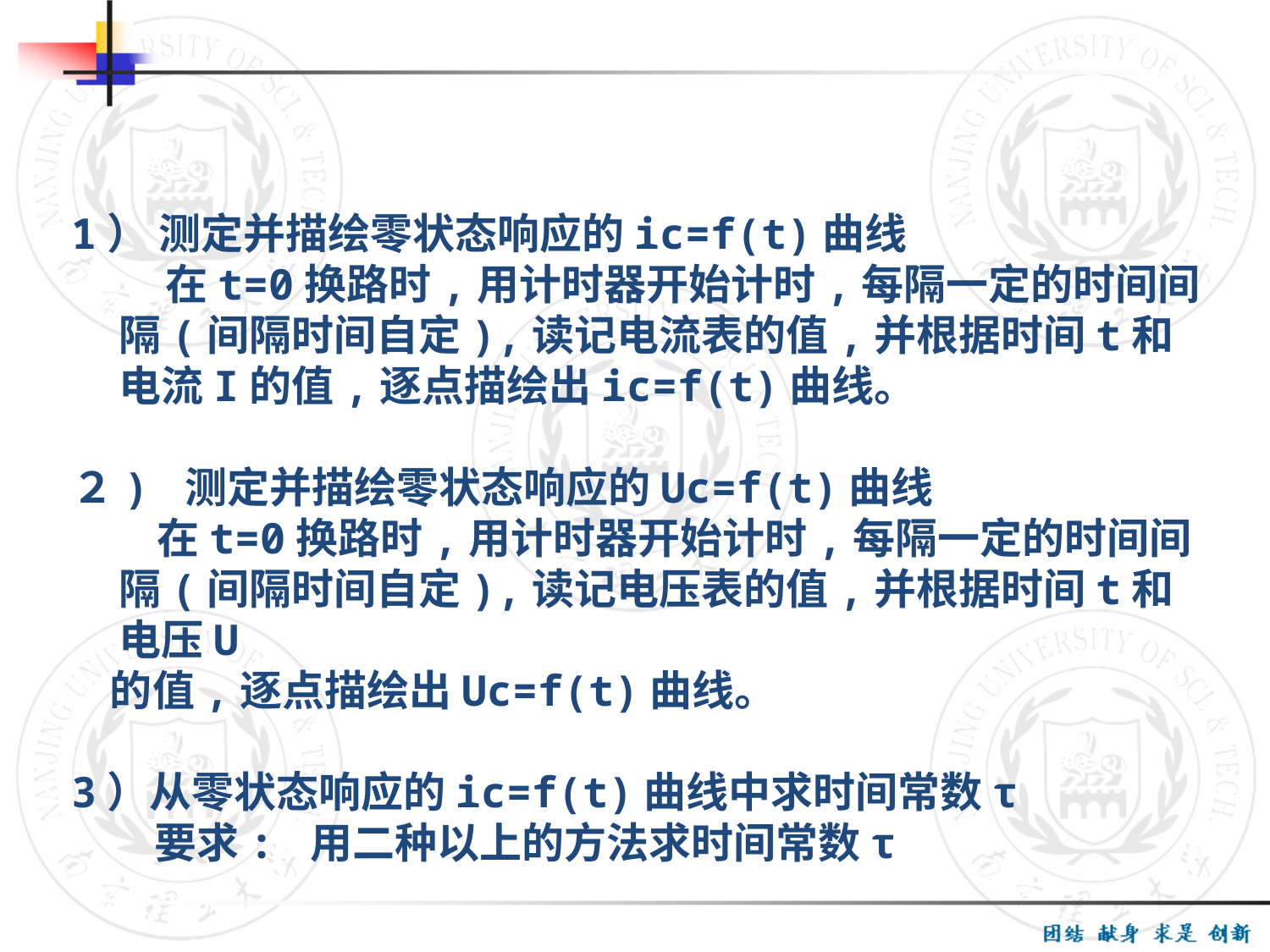

1） 测定并描绘零状态响应的ic=f(t)曲线
　　 在t=0换路时,用计时器开始计时,每隔一定的时间间隔(间隔时间自定),读记电流表的值,并根据时间t和电流I的值,逐点描绘出ic=f(t)曲线。

２) 测定并描绘零状态响应的Uc=f(t)曲线
    在t=0换路时,用计时器开始计时,每隔一定的时间间隔(间隔时间自定),读记电压表的值,并根据时间t和电压U
   的值,逐点描绘出Uc=f(t)曲线。

3）从零状态响应的ic=f(t)曲线中求时间常数τ
 要求: 用二种以上的方法求时间常数τ